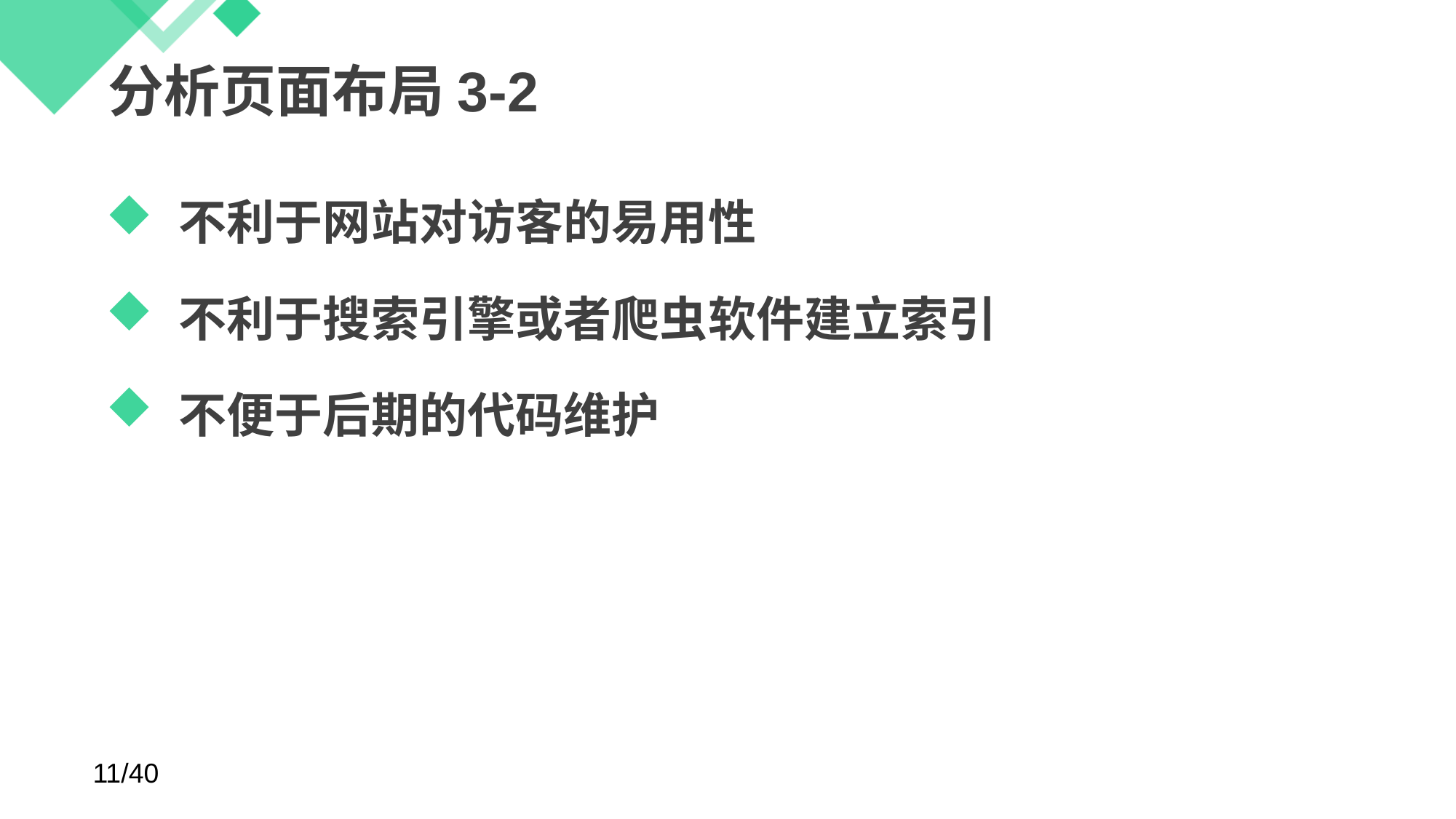

# 分析页面布局3-2
不利于网站对访客的易用性
不利于搜索引擎或者爬虫软件建立索引
不便于后期的代码维护